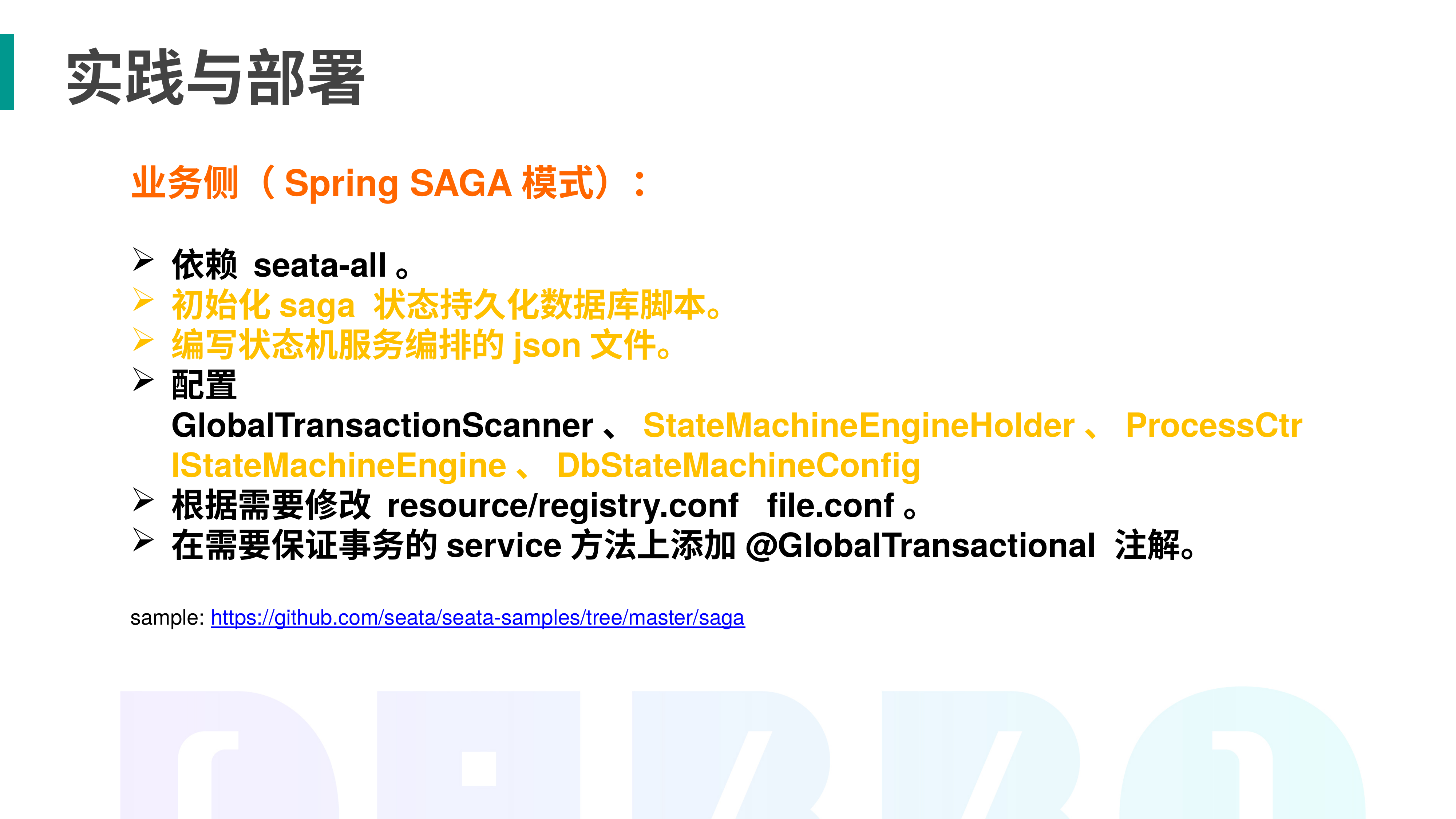

实践与部署
业务侧（Spring SAGA模式）：

依赖 seata-all。
初始化saga 状态持久化数据库脚本。
编写状态机服务编排的json文件。
配置GlobalTransactionScanner、StateMachineEngineHolder、ProcessCtrlStateMachineEngine、DbStateMachineConfig等依赖bean
根据需要修改 resource/registry.conf   file.conf。
在需要保证事务的service方法上添加@GlobalTransactional 注解。

sample: https://github.com/seata/seata-samples/tree/master/saga